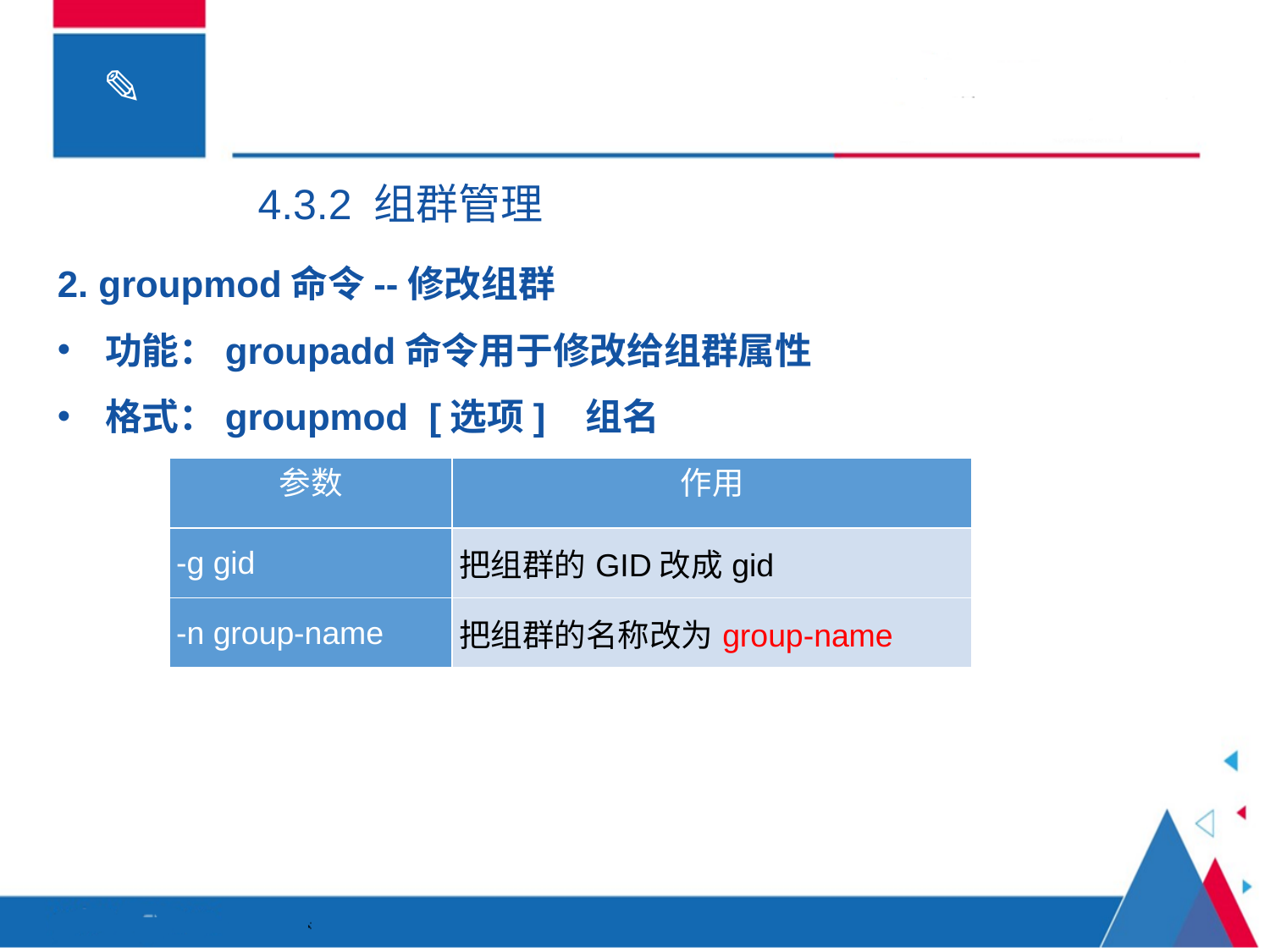

4.3.2 组群管理
2. groupmod命令--修改组群
功能：groupadd命令用于修改给组群属性
格式：groupmod  [选项]   组名
| 参数 | 作用 |
| --- | --- |
| -g gid | 把组群的GID改成gid |
| -n group-name | 把组群的名称改为group-name |